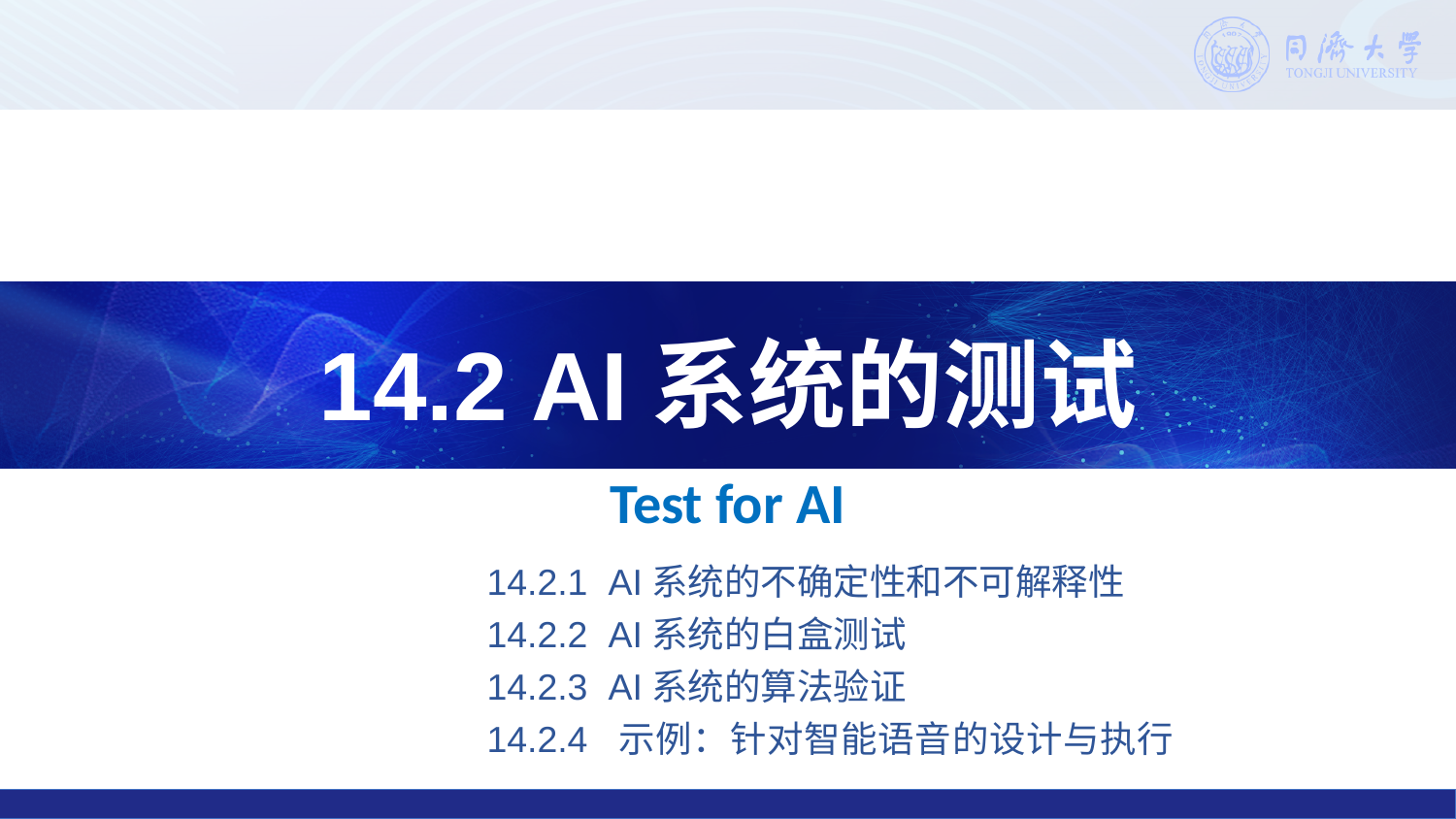

14.2 AI系统的测试
Test for AI
14.2.1  AI系统的不确定性和不可解释性
14.2.2  AI系统的白盒测试
14.2.3  AI系统的算法验证
14.2.4  示例：针对智能语音的设计与执行